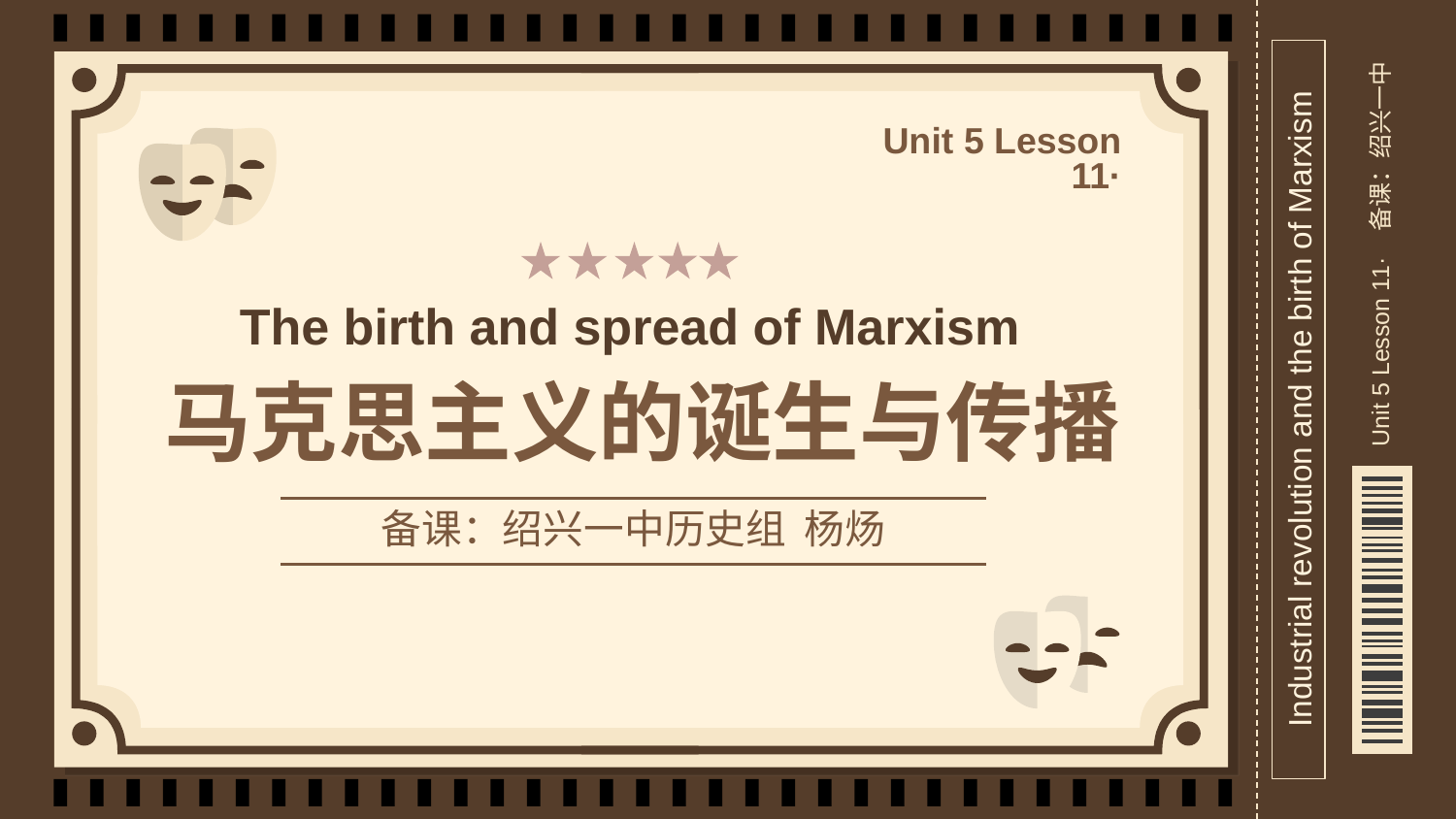

Unit 5 Lesson 11·
备课：绍兴一中

# The birth and spread of Marxism

马克思主义的诞生与传播
Unit 5 Lesson 11·
Industrial revolution and the birth of Marxism
备课：绍兴一中历史组  杨炀